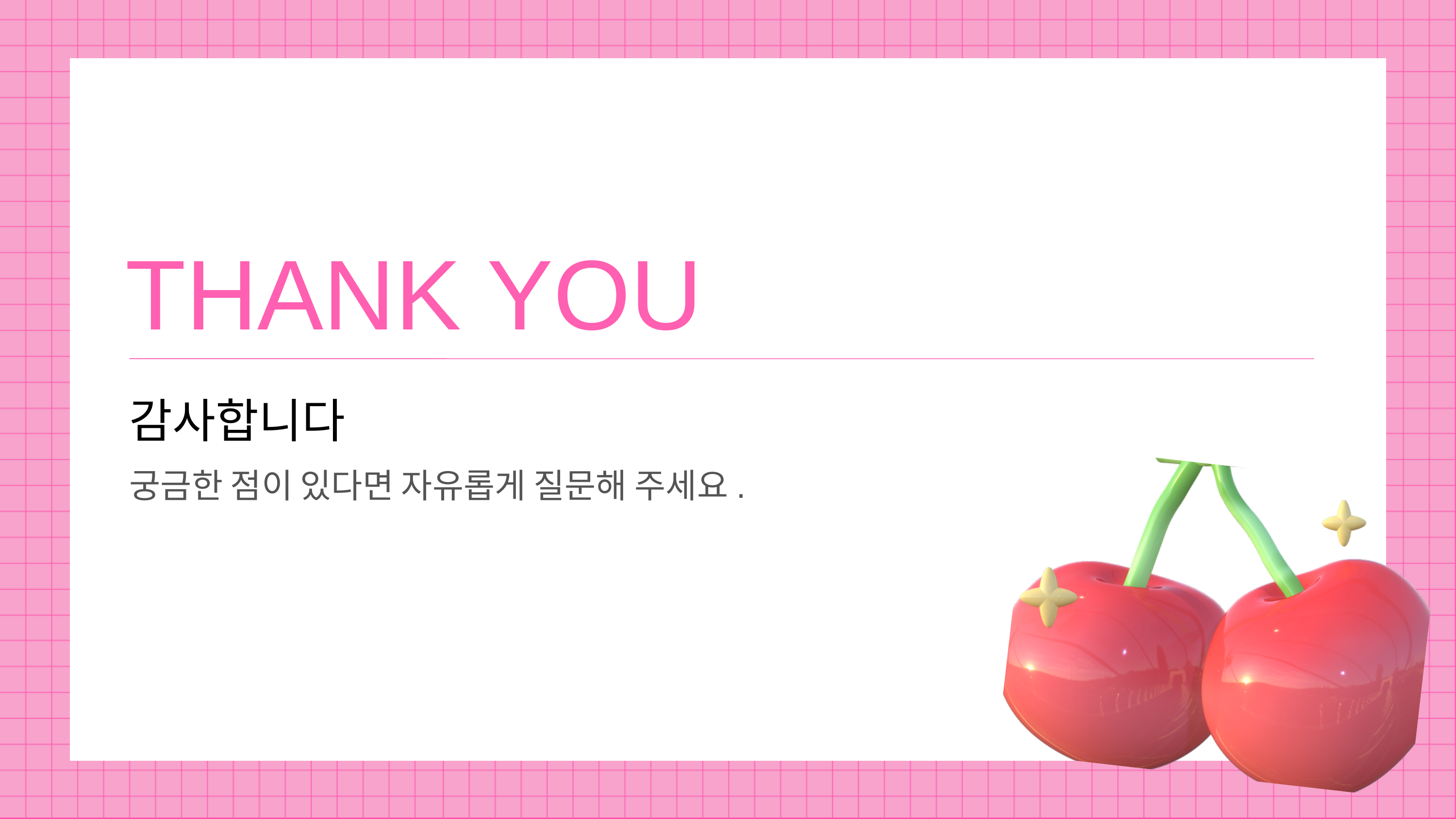

THANK YOU

감사합니다
궁금한 점이 있다면 자유롭게 질문해 주세요.